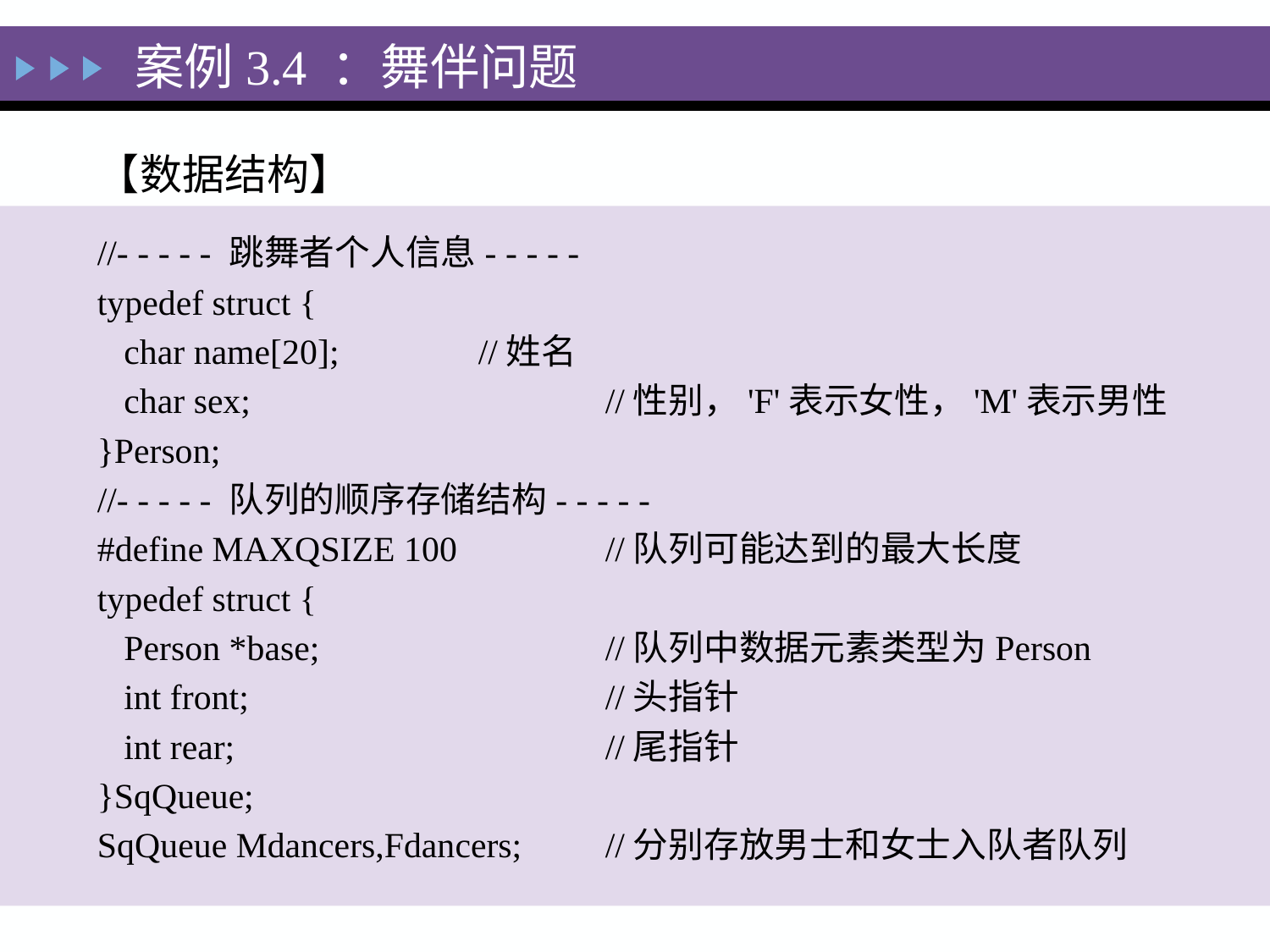

案例3.4 ：舞伴问题
【数据结构】

//- - - - - 跳舞者个人信息- - - - -
typedef struct {
   char name[20];		//姓名
   char sex;			//性别，'F'表示女性，'M'表示男性
}Person;
//- - - - - 队列的顺序存储结构- - - - -
#define MAXQSIZE 100		//队列可能达到的最大长度
typedef struct {
   Person *base;			//队列中数据元素类型为Person
   int front;			//头指针
   int rear;			//尾指针
}SqQueue;
SqQueue Mdancers,Fdancers;	//分别存放男士和女士入队者队列